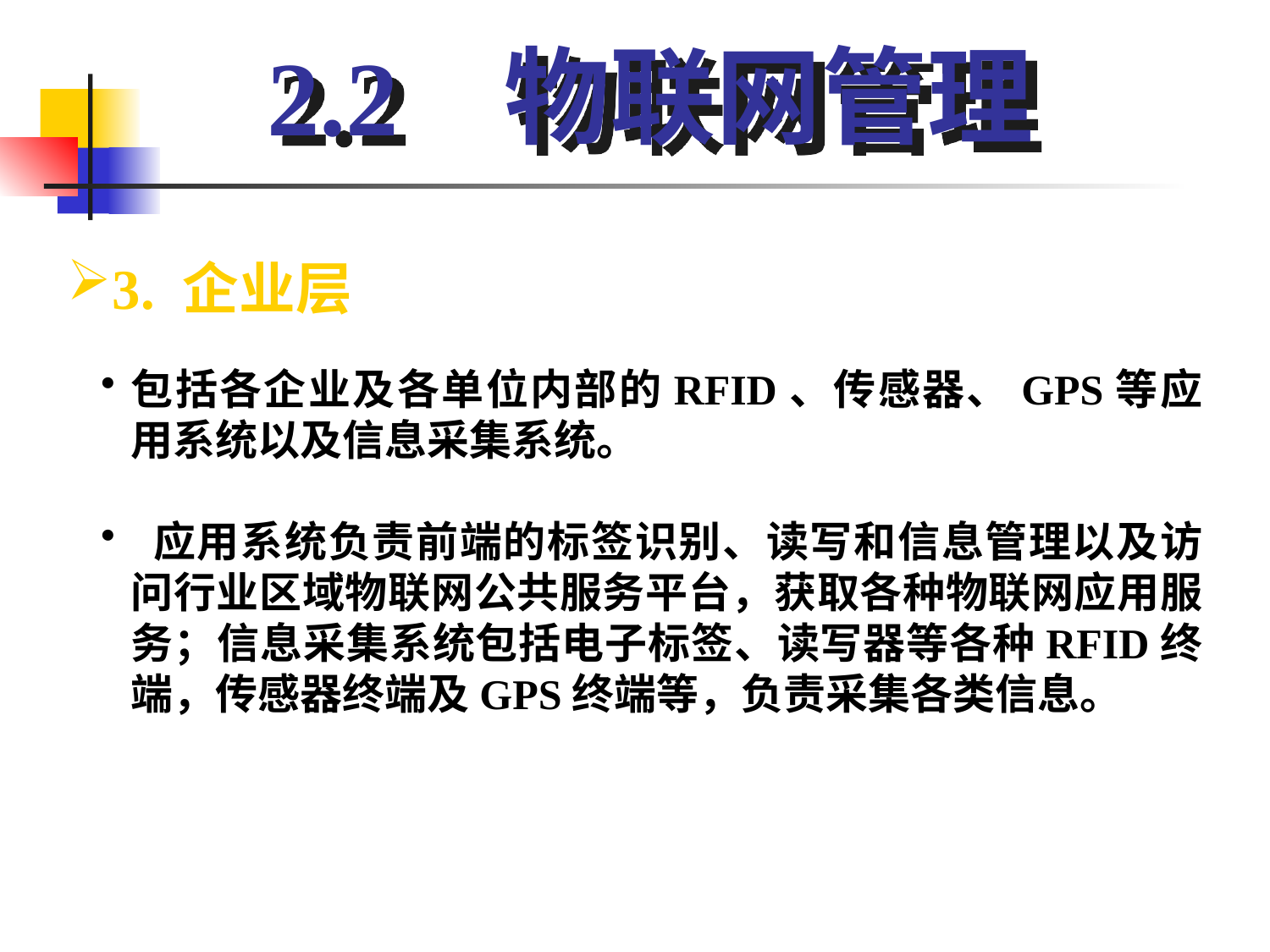

2.2   物联网管理
3. 企业层

包括各企业及各单位内部的RFID、传感器、GPS等应用系统以及信息采集系统。

 应用系统负责前端的标签识别、读写和信息管理以及访问行业区域物联网公共服务平台，获取各种物联网应用服务；信息采集系统包括电子标签、读写器等各种RFID终端，传感器终端及GPS终端等，负责采集各类信息。